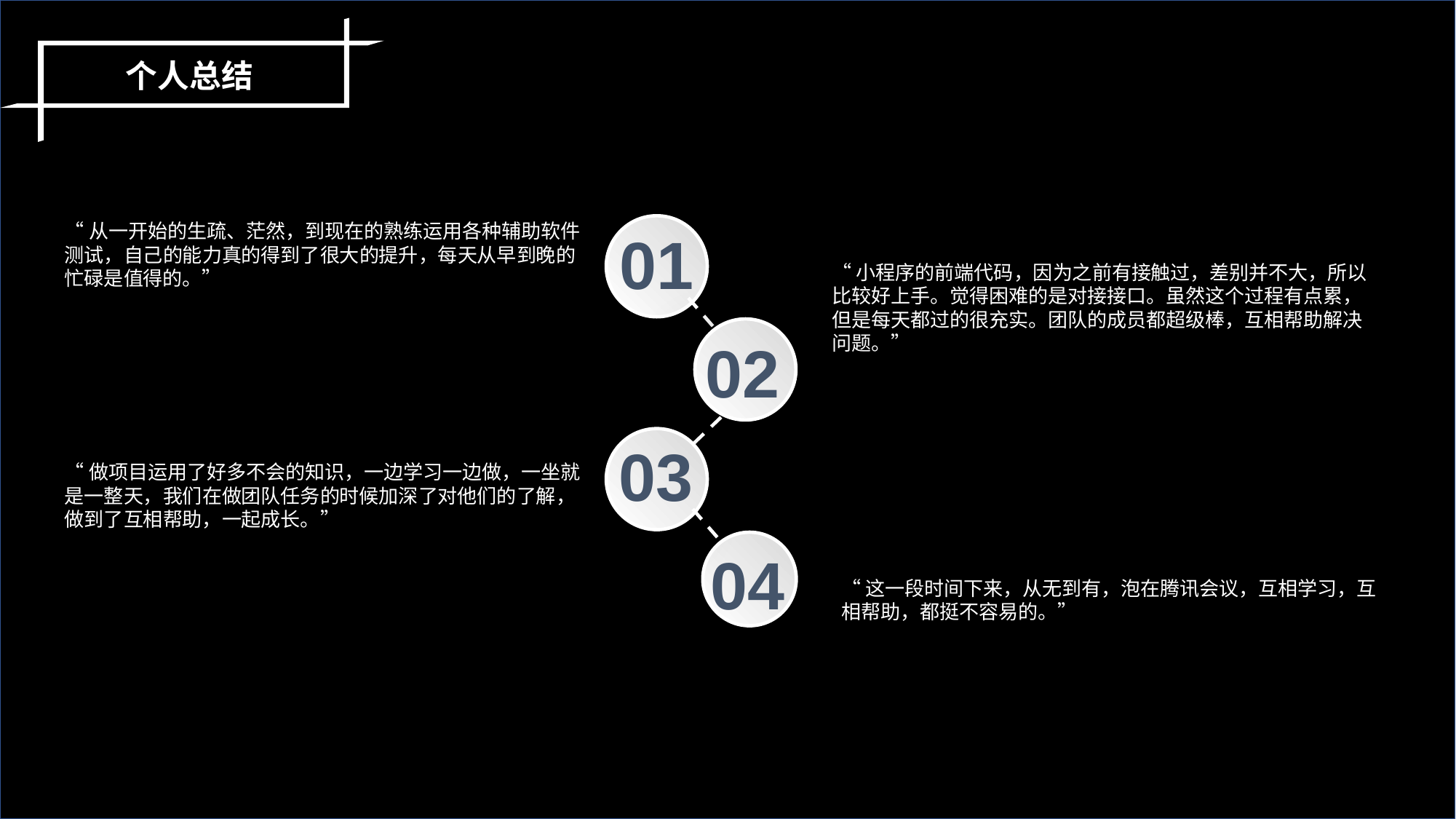

个人总结
“从一开始的生疏、茫然，到现在的熟练运用各种辅助软件测试，自己的能力真的得到了很大的提升，每天从早到晚的忙碌是值得的。”

01
“小程序的前端代码，因为之前有接触过，差别并不大，所以比较好上手。觉得困难的是对接接口。虽然这个过程有点累，但是每天都过的很充实。团队的成员都超级棒，互相帮助解决问题。”

02

03
“做项目运用了好多不会的知识，一边学习一边做，一坐就是一整天，我们在做团队任务的时候加深了对他们的了解，做到了互相帮助，一起成长。”

04
“这一段时间下来，从无到有，泡在腾讯会议，互相学习，互相帮助，都挺不容易的。”